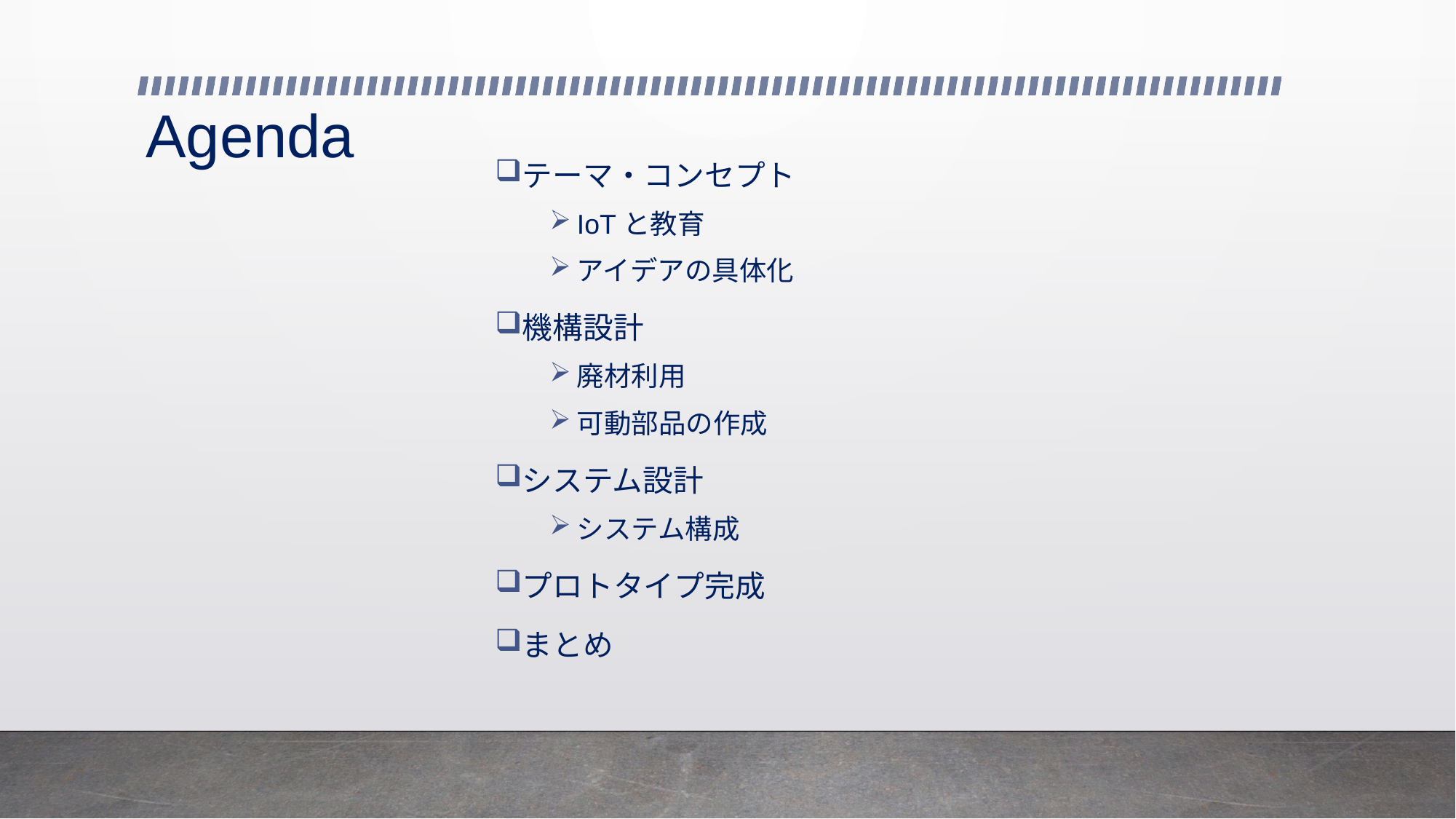

# Agenda
テーマ・コンセプト
IoTと教育
アイデアの具体化
機構設計
廃材利用
可動部品の作成
システム設計
システム構成
プロトタイプ完成
まとめ